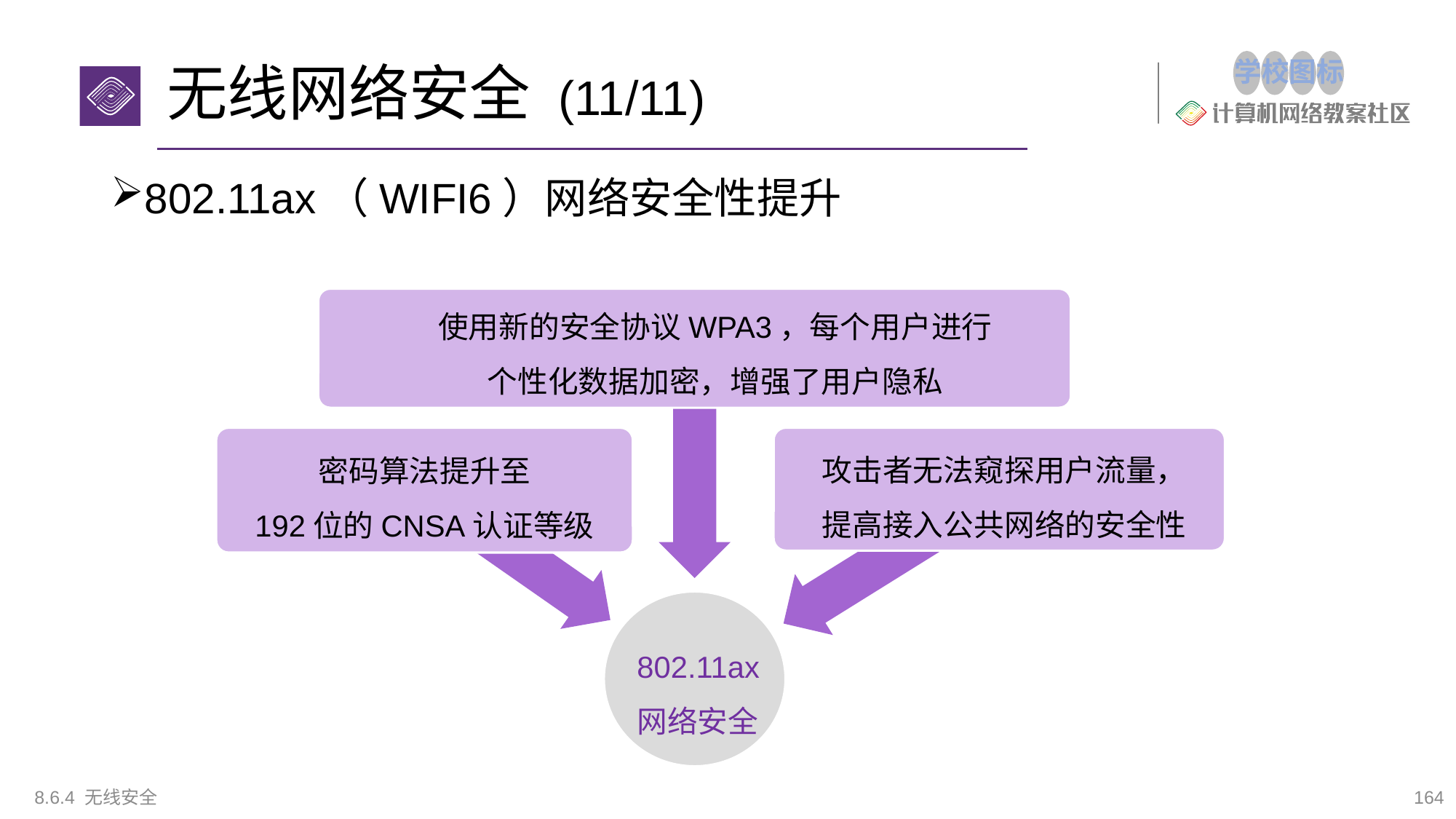

# 无线网络安全 (11/11)
802.11ax（WIFI6）网络安全性提升

使用新的安全协议WPA3，每个用户进行
个性化数据加密，增强了用户隐私
攻击者无法窥探用户流量，
提高接入公共网络的安全性
密码算法提升至
192位的CNSA认证等级
802.11ax
网络安全
8.6.4 无线安全
164